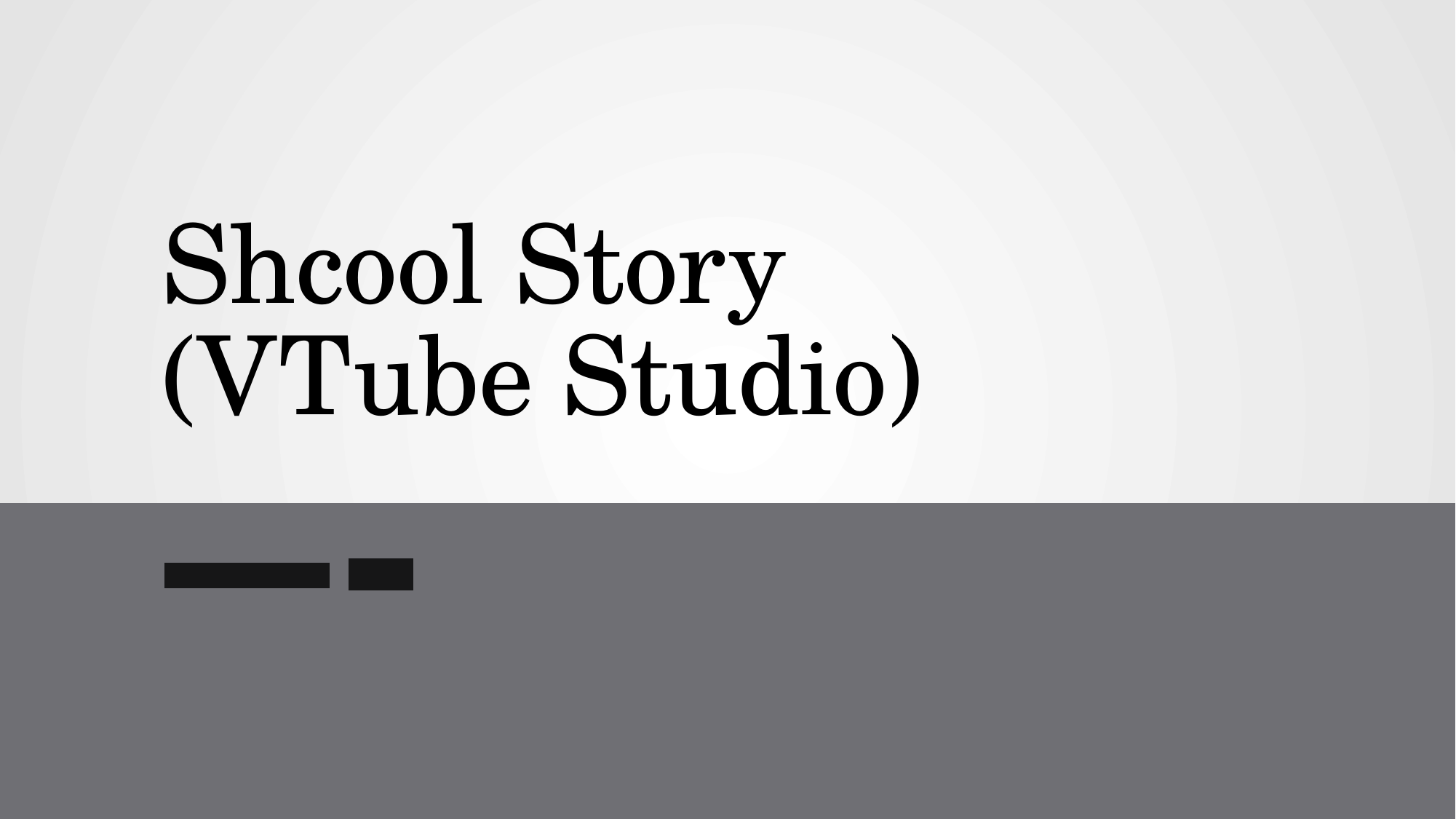

# Shcool Story (VTube Studio)

113598014 洪翔